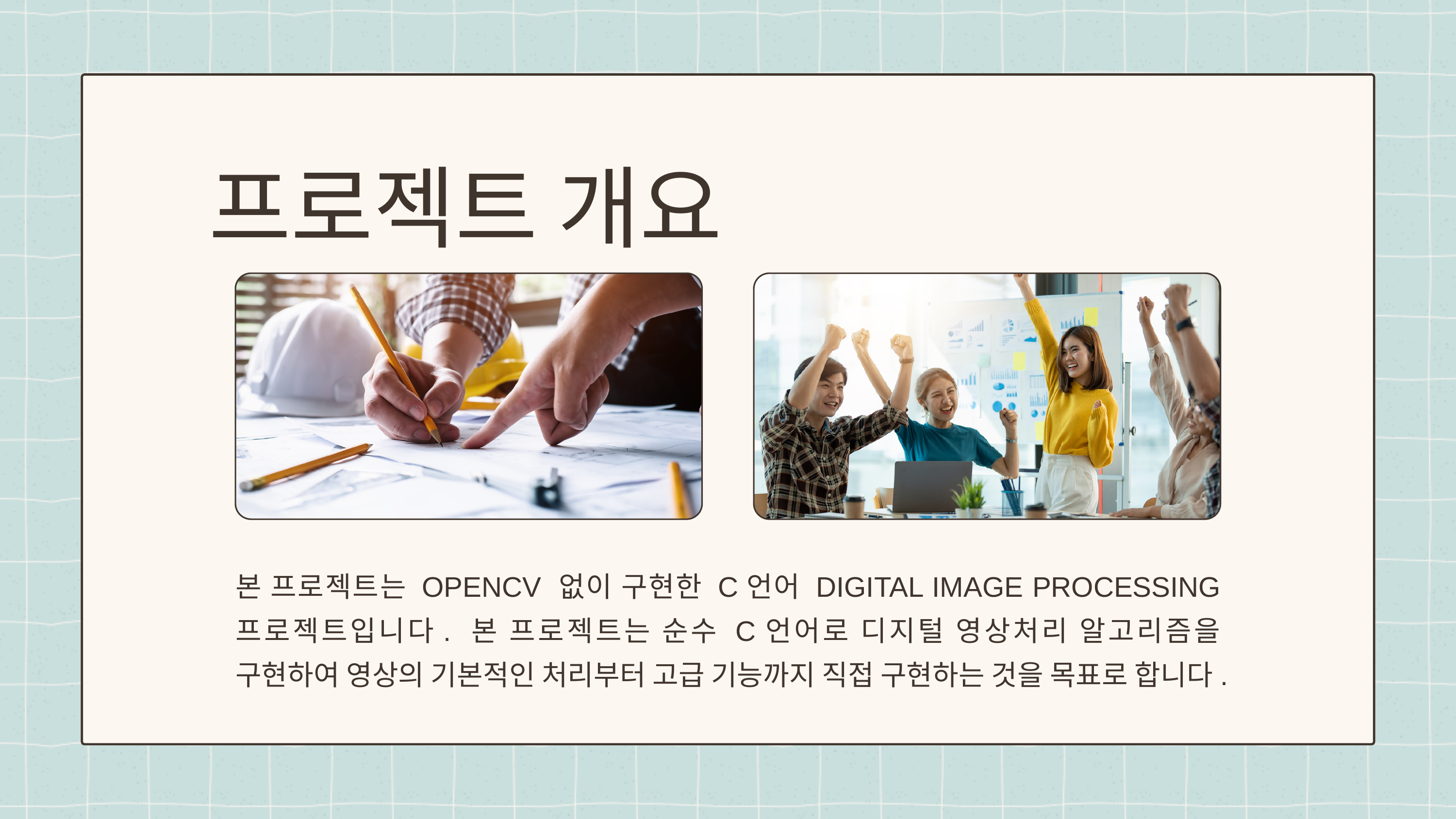

프로젝트 개요

본 프로젝트는 OPENCV 없이 구현한 C언어 DIGITAL IMAGE PROCESSING 프로젝트입니다. 본 프로젝트는 순수 C언어로 디지털 영상처리 알고리즘을 구현하여 영상의 기본적인 처리부터 고급 기능까지 직접 구현하는 것을 목표로 합니다.